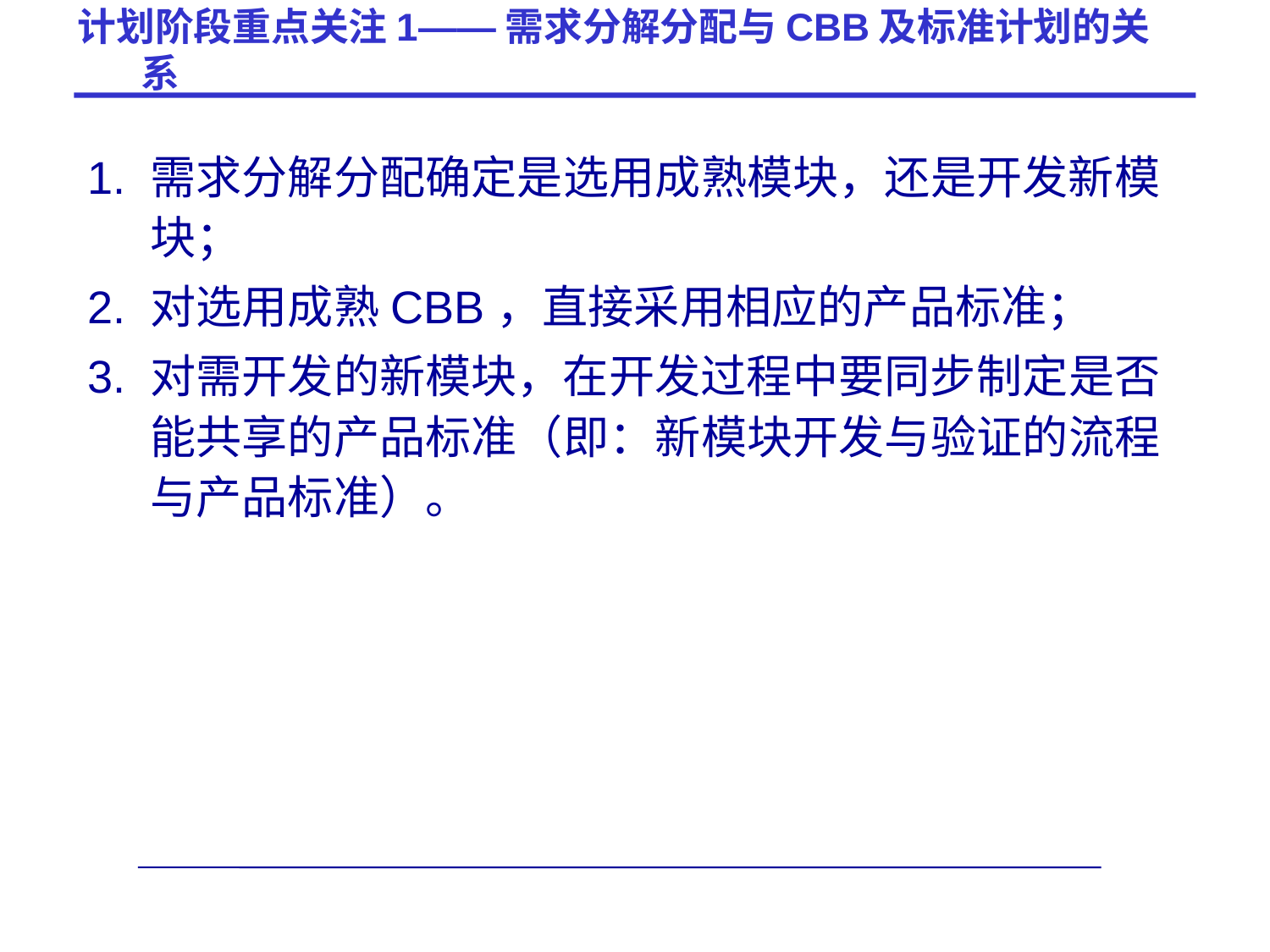

# 计划阶段重点关注1——需求分解分配与CBB及标准计划的关系
需求分解分配确定是选用成熟模块，还是开发新模块；
对选用成熟CBB，直接采用相应的产品标准；
对需开发的新模块，在开发过程中要同步制定是否能共享的产品标准（即：新模块开发与验证的流程与产品标准）。